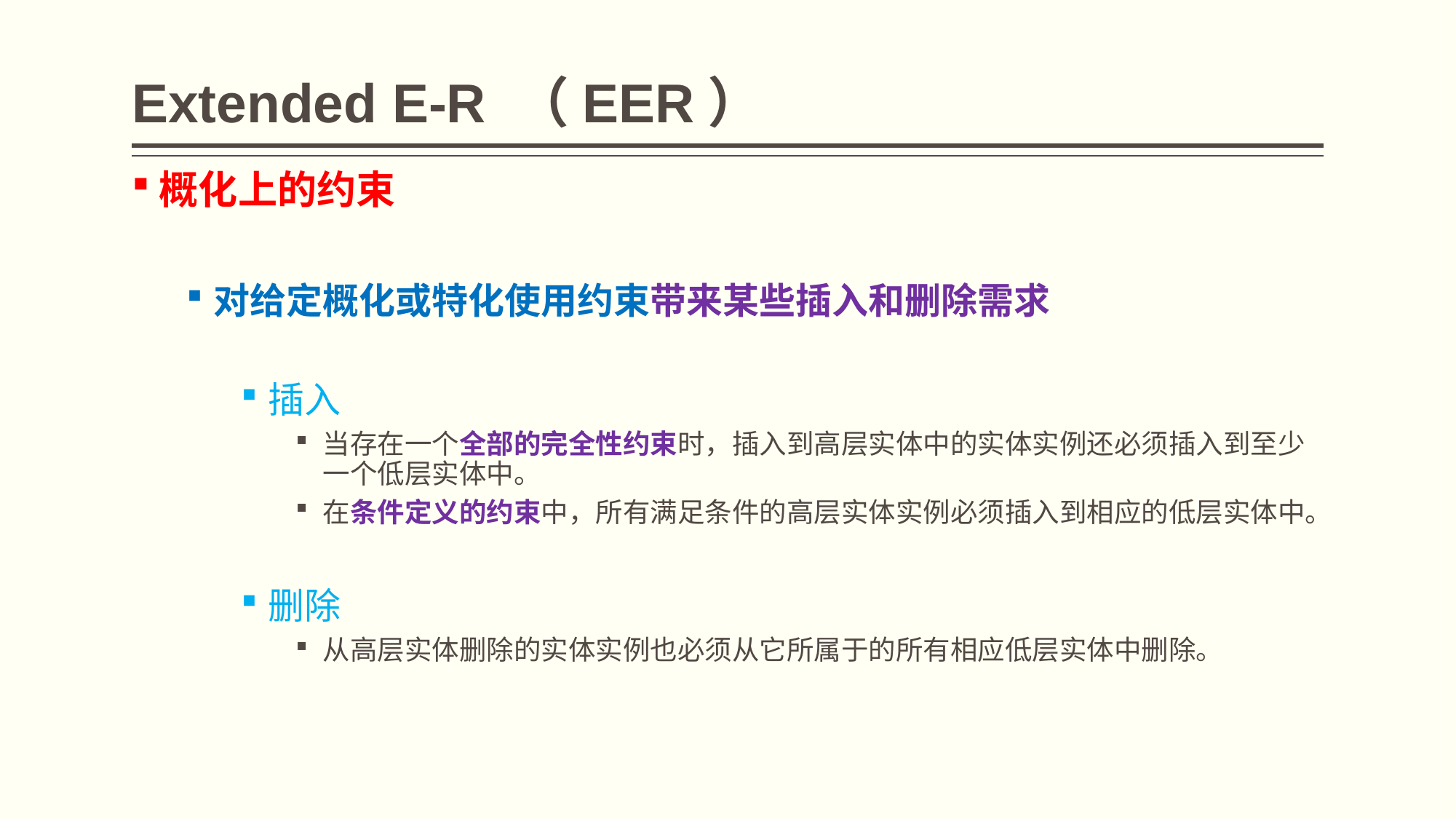

# Extended E-R （EER）
概化上的约束

对给定概化或特化使用约束带来某些插入和删除需求

插入
当存在一个全部的完全性约束时，插入到高层实体中的实体实例还必须插入到至少一个低层实体中。
在条件定义的约束中，所有满足条件的高层实体实例必须插入到相应的低层实体中。

删除
从高层实体删除的实体实例也必须从它所属于的所有相应低层实体中删除。